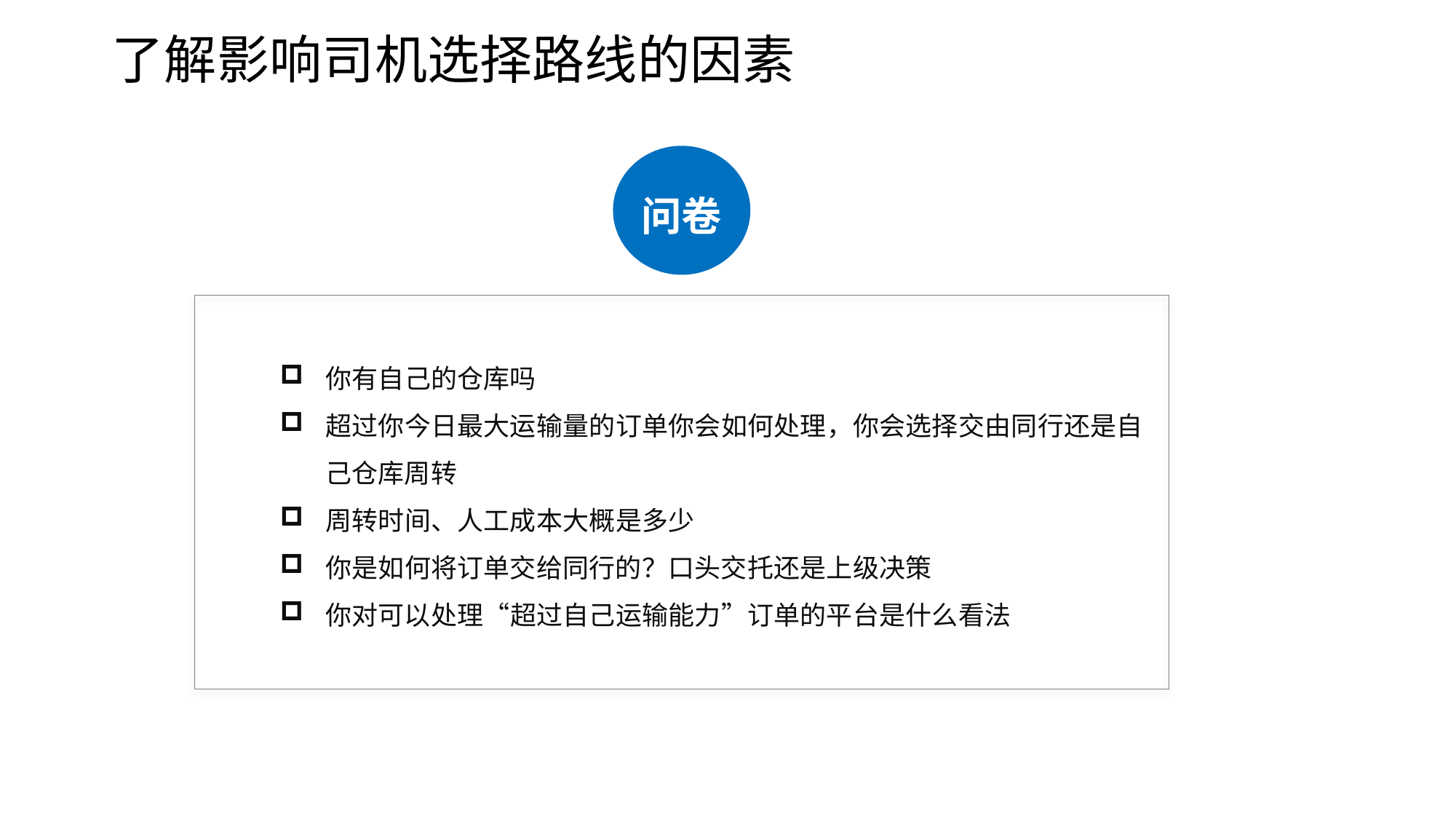

了解影响司机选择路线的因素
问卷

你有自己的仓库吗
超过你今日最大运输量的订单你会如何处理，你会选择交由同行还是自己仓库周转
周转时间、人工成本大概是多少
你是如何将订单交给同行的？口头交托还是上级决策
你对可以处理“超过自己运输能力”订单的平台是什么看法